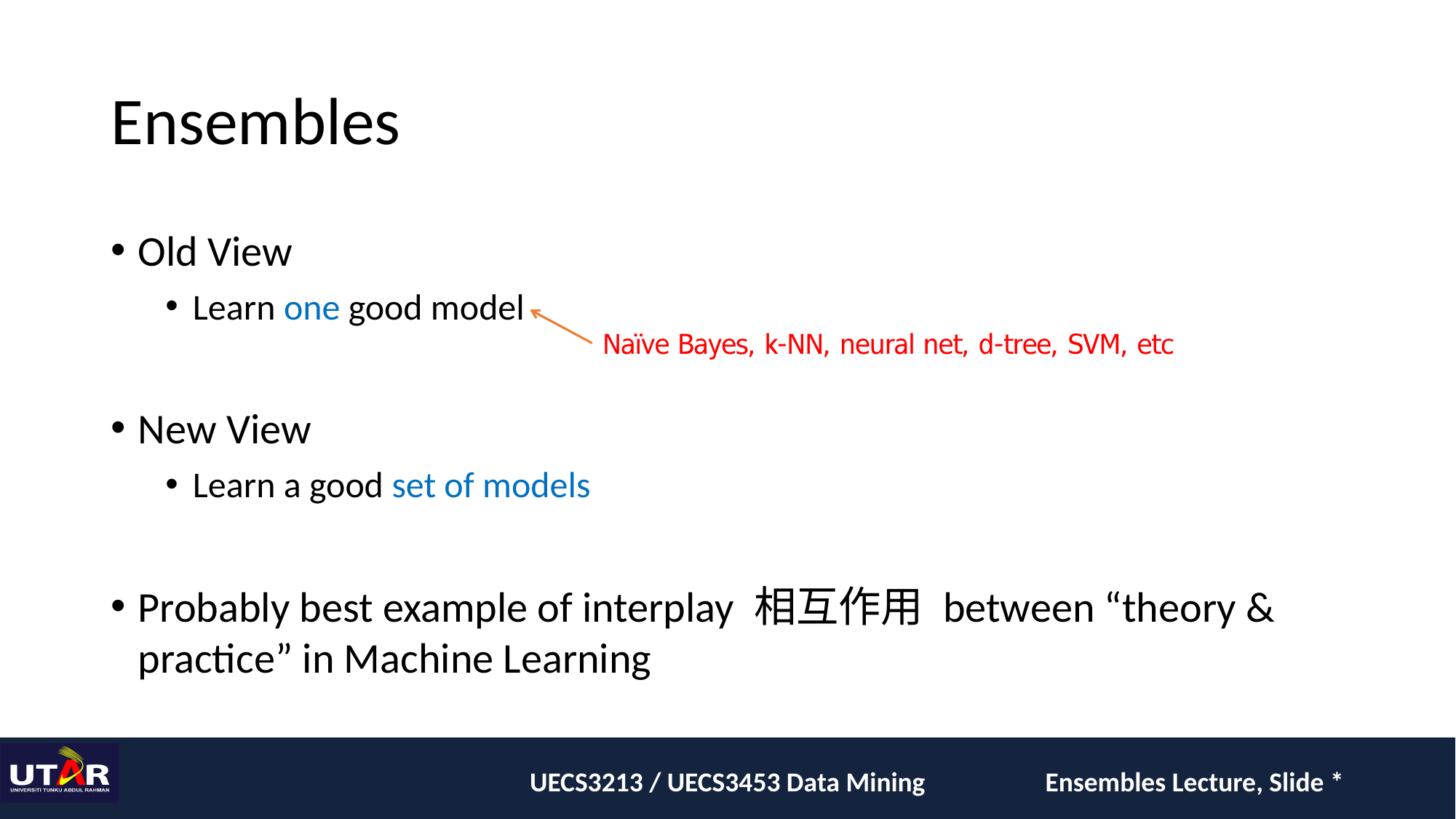

# Ensembles
Old View
Learn one good model

New View
Learn a good set of models

Probably best example of interplay 相互作用 between “theory & practice” in Machine Learning
Naïve Bayes, k-NN, neural net, d-tree, SVM, etc

UECS3213 / UECS3453 Data Mining
Ensembles Lecture, Slide *